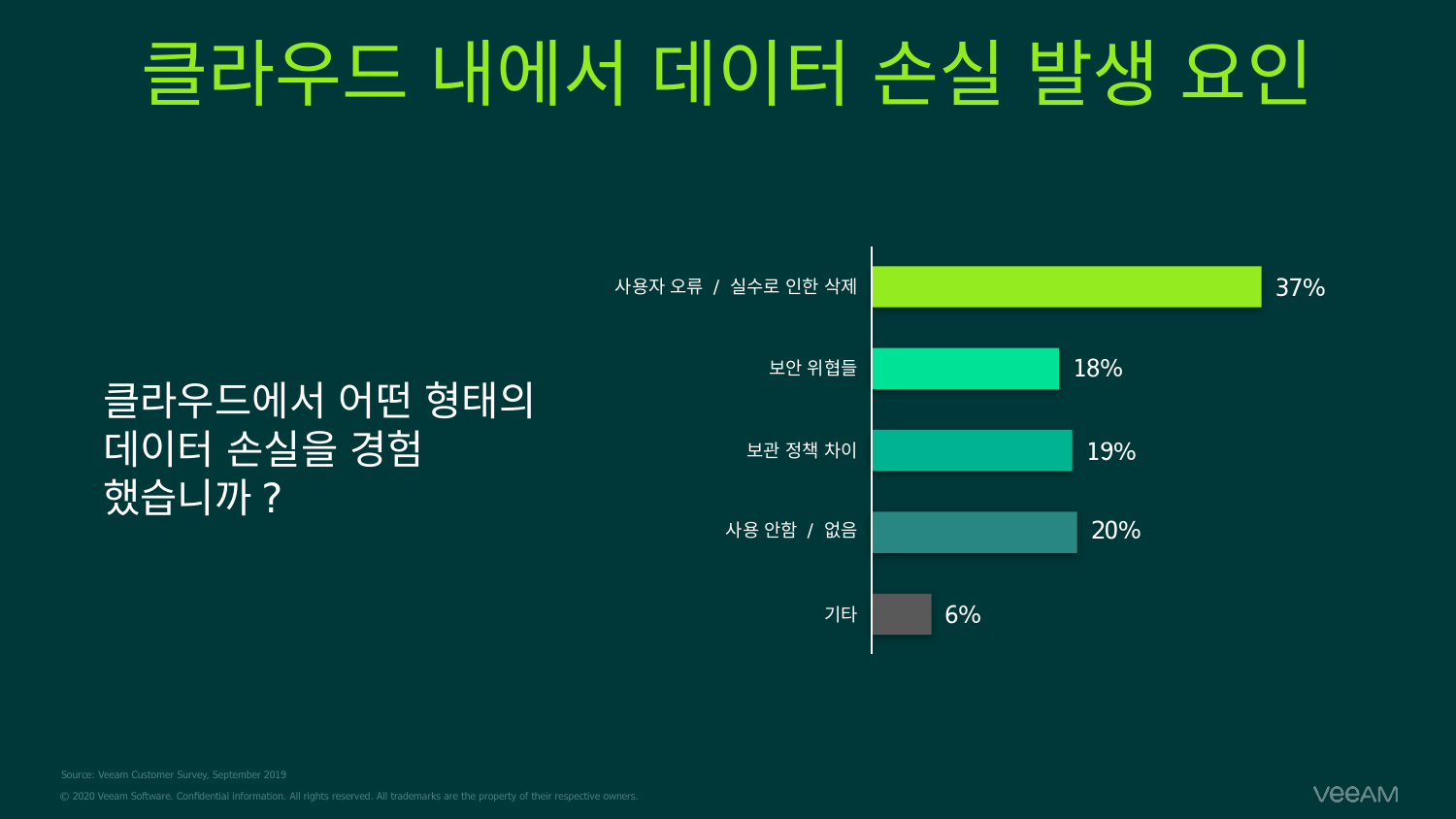

# 클라우드 내에서 데이터 손실 발생 요인

37%
사용자 오류 / 실수로 인한 삭제
18%
보안 위협들
19%
보관 정책 차이
20%
사용 안함 / 없음
6%
기타
클라우드에서 어떤 형태의 데이터 손실을 경험 했습니까?
Source: Veeam Customer Survey, September 2019